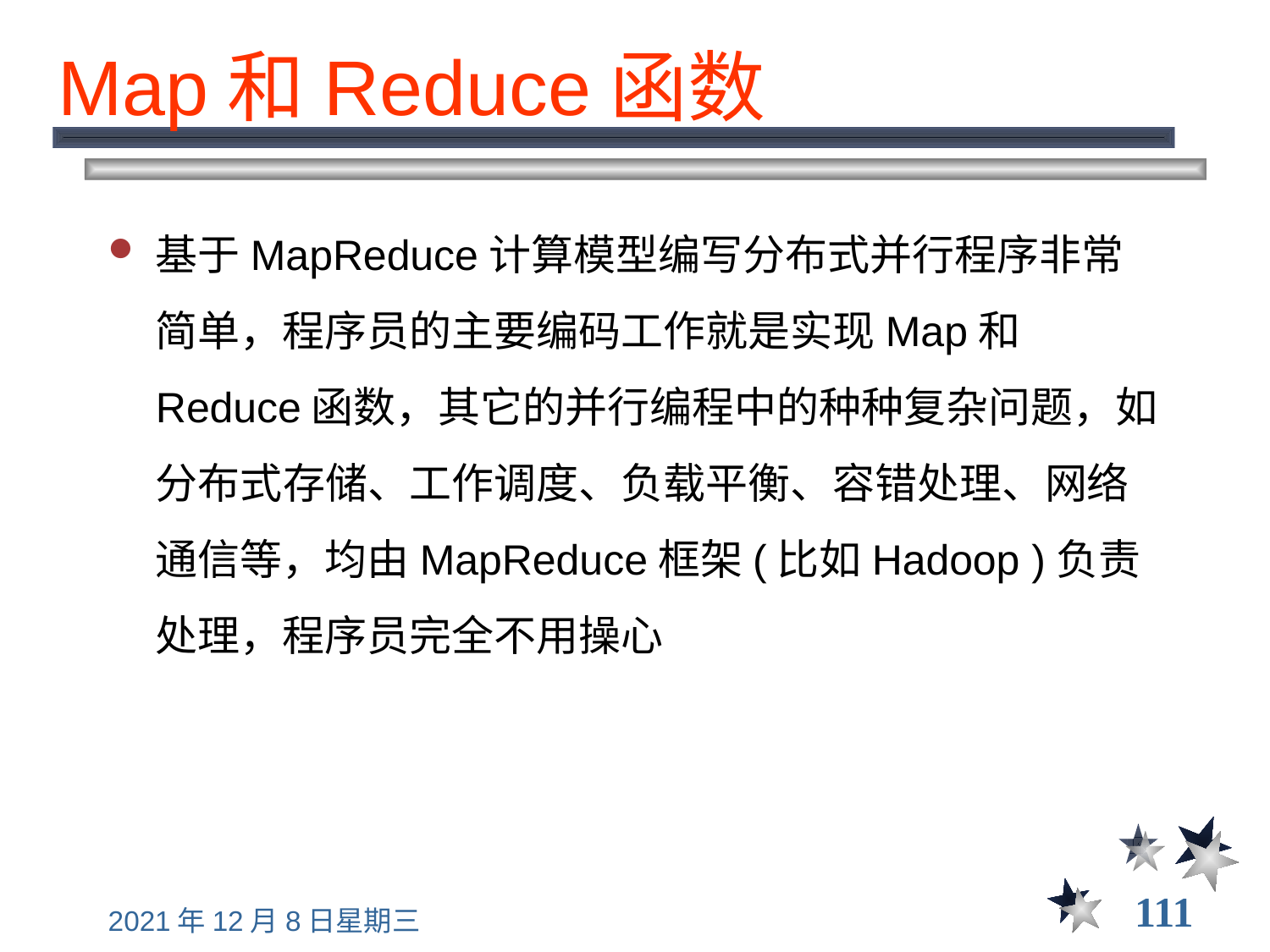

# Map和Reduce函数
基于MapReduce计算模型编写分布式并行程序非常简单，程序员的主要编码工作就是实现Map和Reduce函数，其它的并行编程中的种种复杂问题，如分布式存储、工作调度、负载平衡、容错处理、网络通信等，均由MapReduce框架(比如Hadoop )负责处理，程序员完全不用操心
111
2021年12月8日星期三
大数据管理----前言